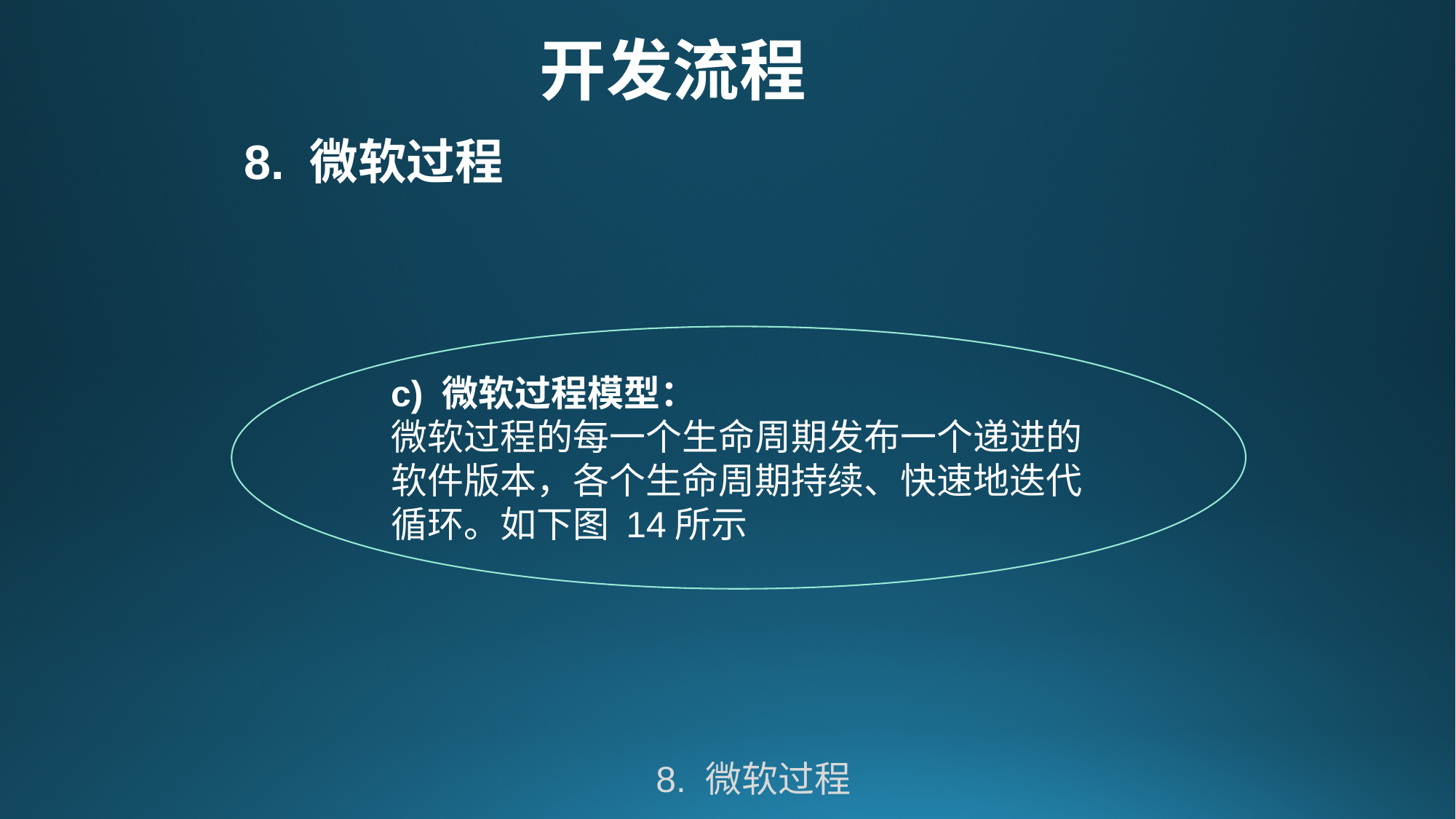

开发流程
8. 微软过程
c) 微软过程模型：
微软过程的每一个生命周期发布一个递进的软件版本，各个生命周期持续、快速地迭代循环。如下图 14所示
8. 微软过程